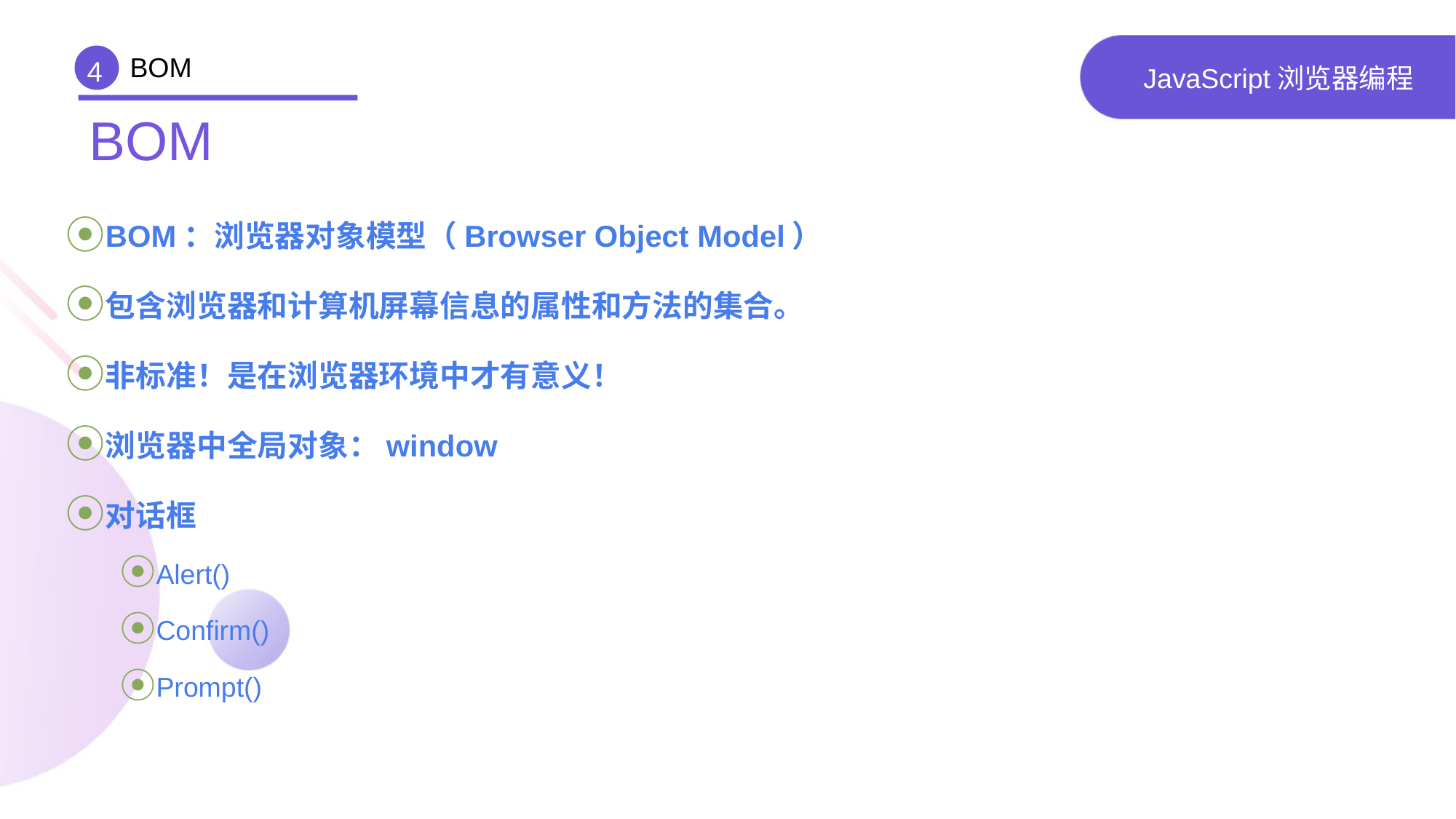

BOM
4
# JavaScript浏览器编程
BOM
BOM：浏览器对象模型（Browser Object Model）
包含浏览器和计算机屏幕信息的属性和方法的集合。
非标准！是在浏览器环境中才有意义！
浏览器中全局对象：window
对话框
Alert()
Confirm()
Prompt()